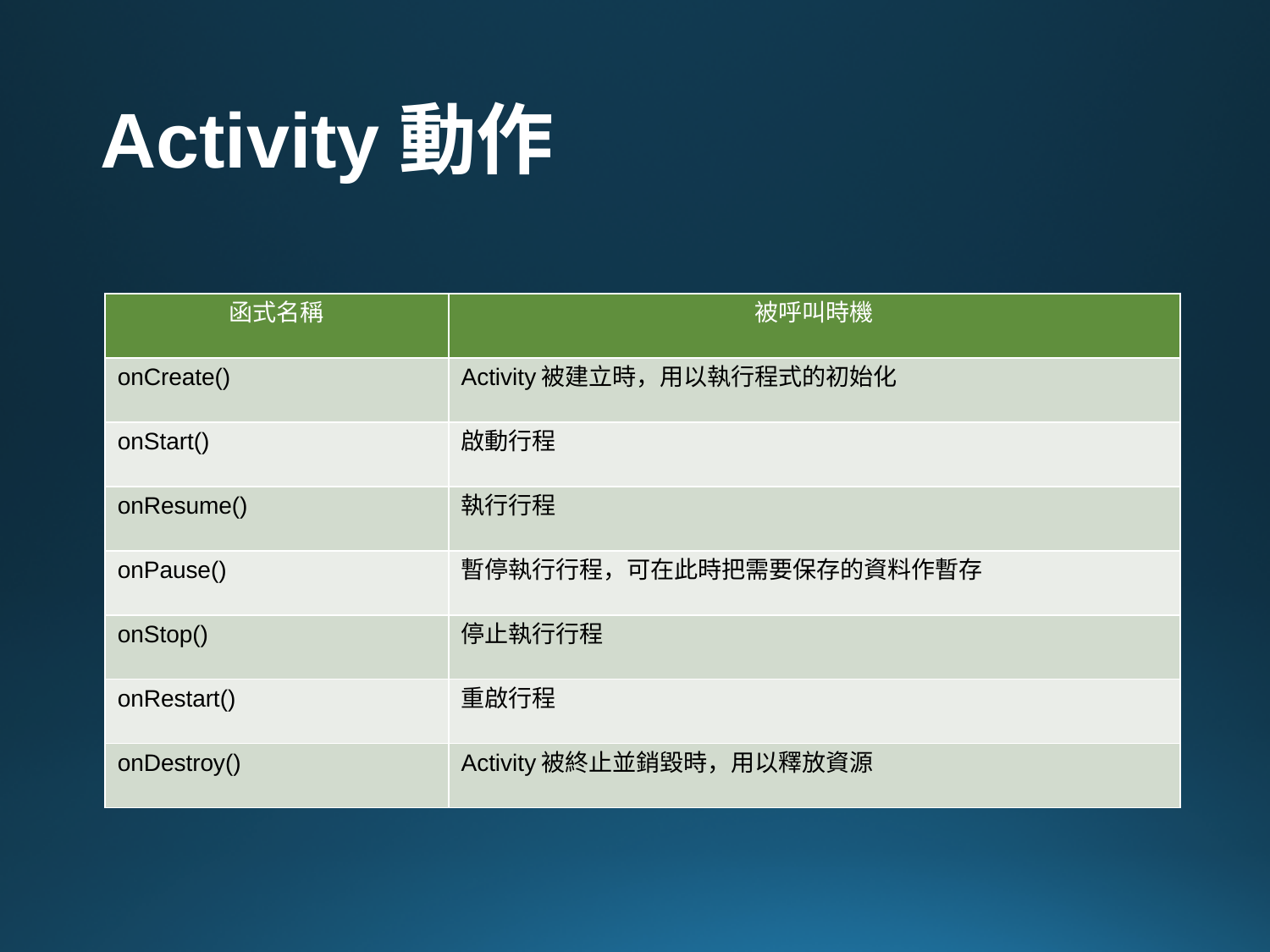

# Activity動作
| 函式名稱 | 被呼叫時機 |
| --- | --- |
| onCreate() | Activity被建立時，用以執行程式的初始化 |
| onStart() | 啟動行程 |
| onResume() | 執行行程 |
| onPause() | 暫停執行行程，可在此時把需要保存的資料作暫存 |
| onStop() | 停止執行行程 |
| onRestart() | 重啟行程 |
| onDestroy() | Activity被終止並銷毀時，用以釋放資源 |